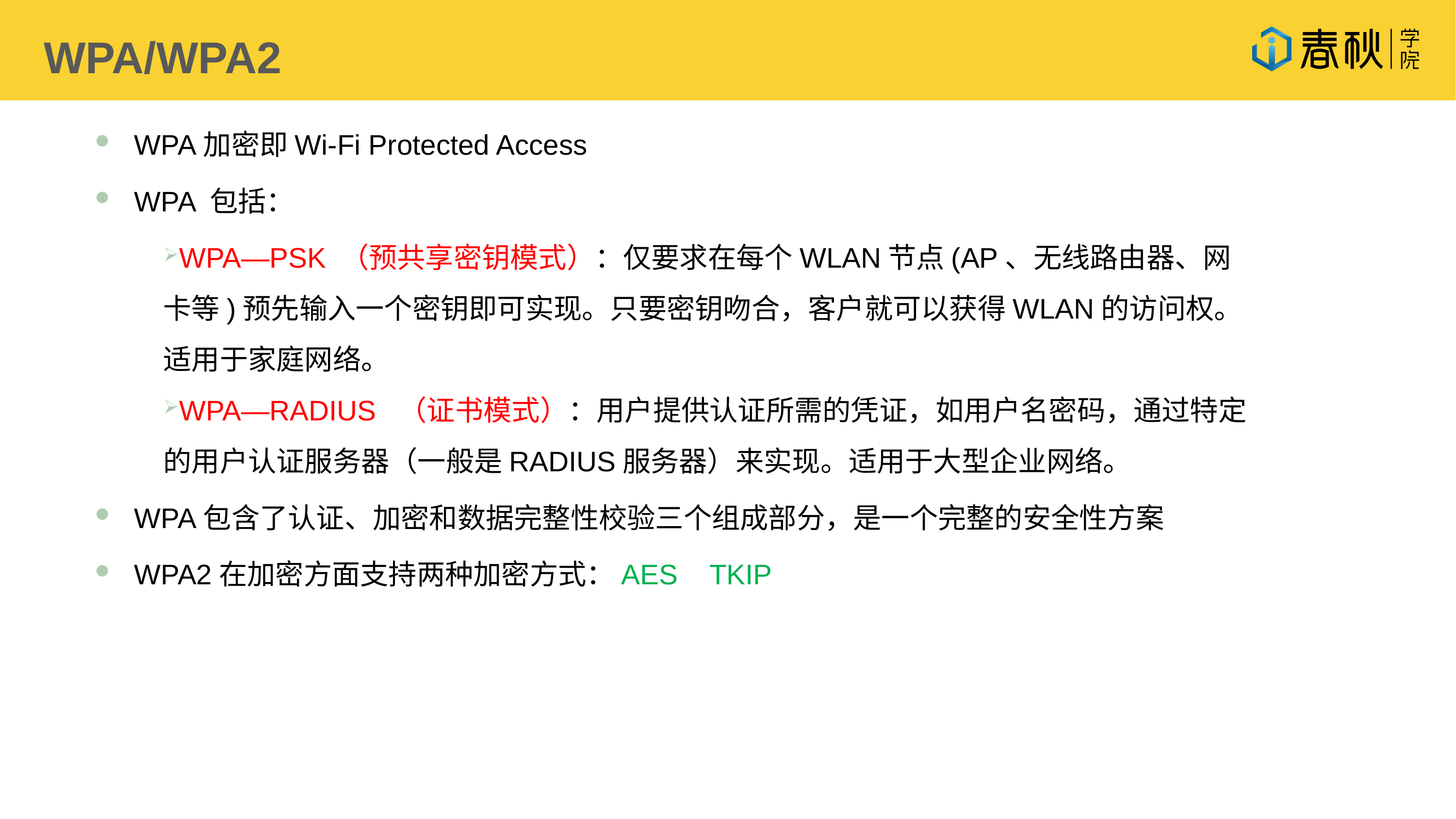

WPA/WPA2
WPA加密即Wi-Fi Protected Access
WPA 包括：
WPA—PSK （预共享密钥模式）：仅要求在每个WLAN节点(AP、无线路由器、网卡等)预先输入一个密钥即可实现。只要密钥吻合，客户就可以获得WLAN的访问权。适用于家庭网络。
WPA—RADIUS  （证书模式）：用户提供认证所需的凭证，如用户名密码，通过特定的用户认证服务器（一般是RADIUS服务器）来实现。适用于大型企业网络。
WPA包含了认证、加密和数据完整性校验三个组成部分，是一个完整的安全性方案
WPA2在加密方面支持两种加密方式：AES    TKIP